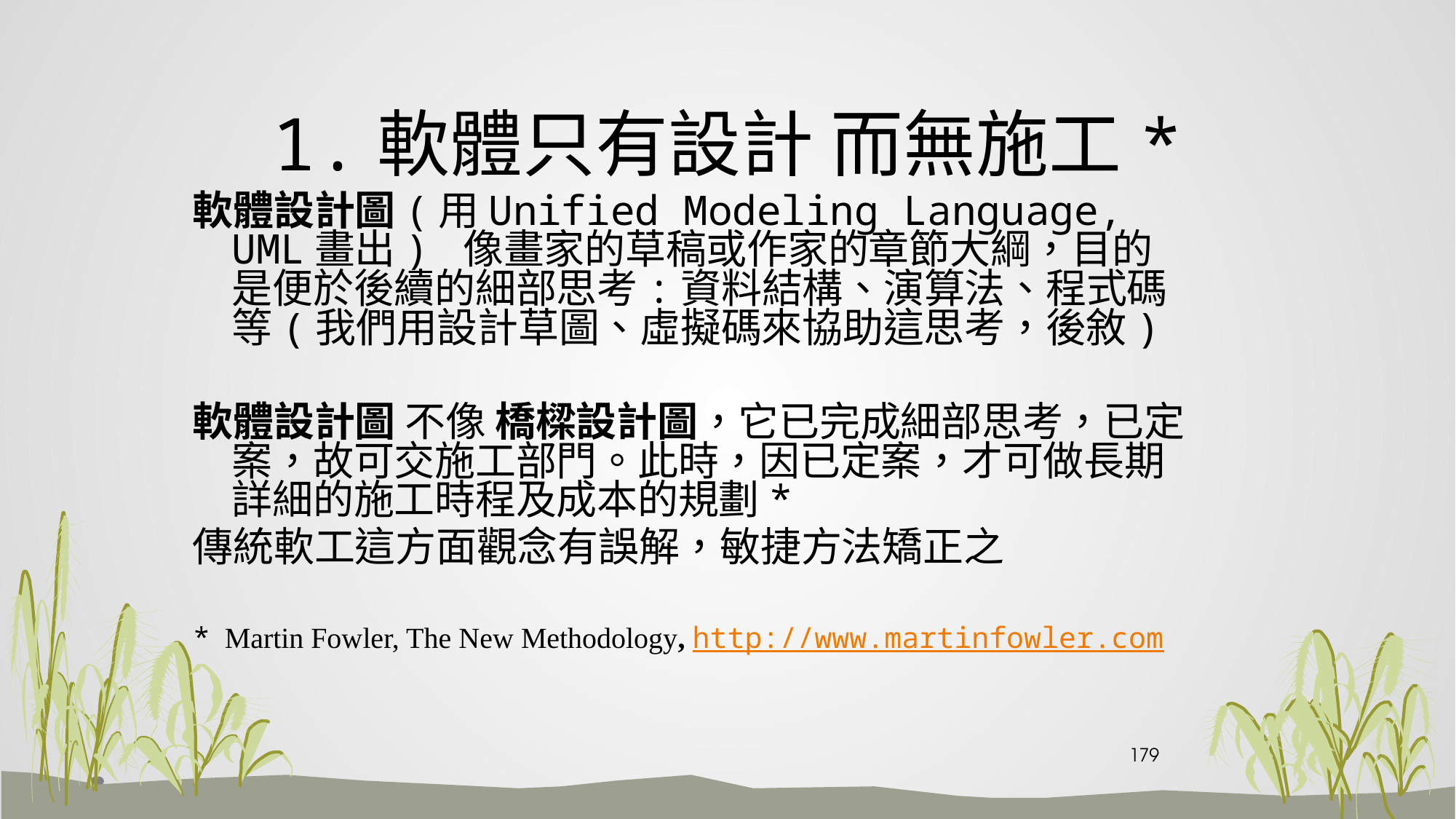

# 1.軟體只有設計 而無施工*
軟體設計圖(用Unified Modeling Language, UML畫出) 像畫家的草稿或作家的章節大綱，目的是便於後續的細部思考:資料結構、演算法、程式碼等(我們用設計草圖、虛擬碼來協助這思考，後敘)

軟體設計圖 不像 橋樑設計圖，它已完成細部思考，已定案，故可交施工部門。此時，因已定案，才可做長期詳細的施工時程及成本的規劃*
傳統軟工這方面觀念有誤解，敏捷方法矯正之

*  Martin Fowler, The New Methodology, http://www.martinfowler.com

179